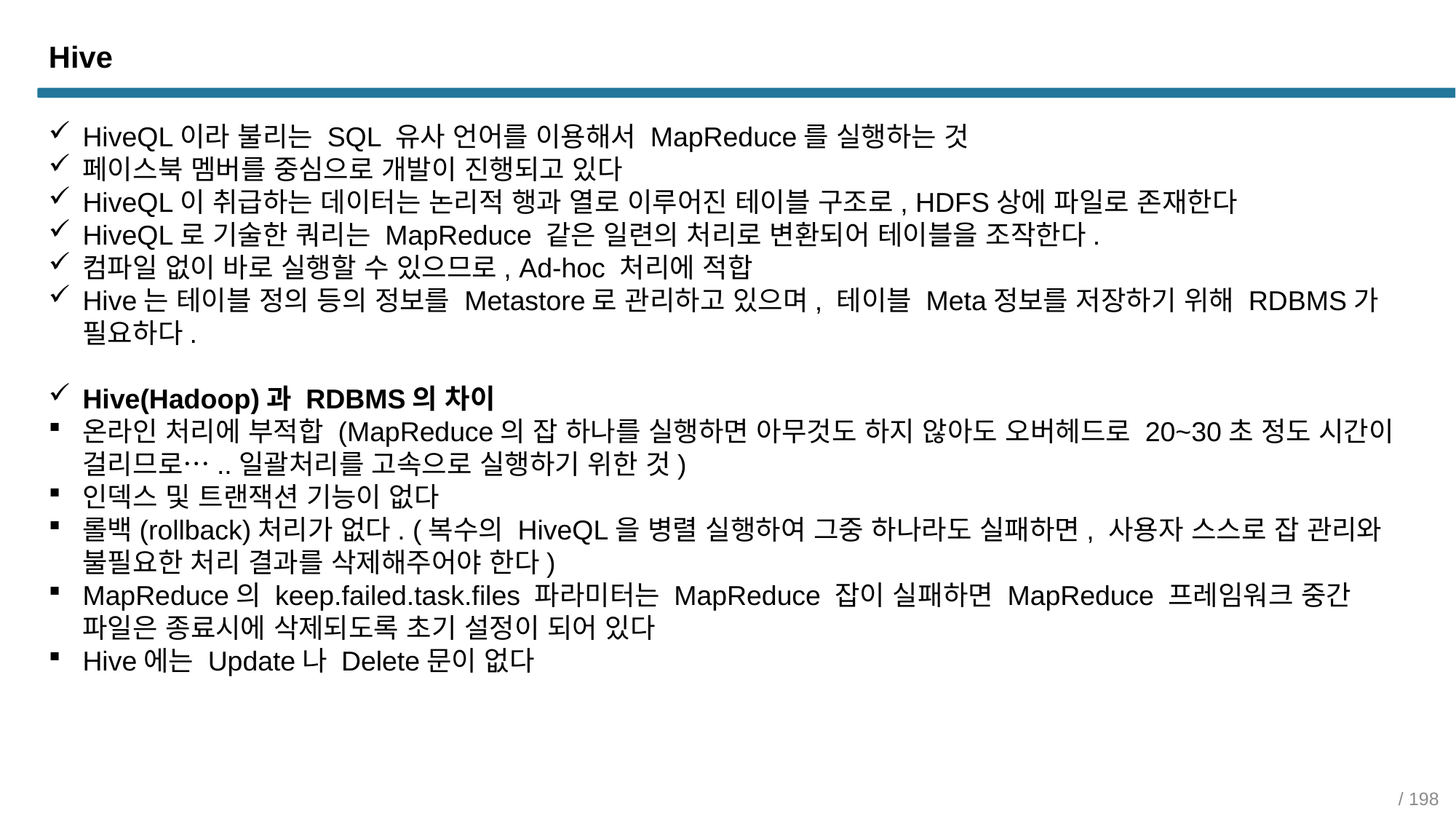

Hive
HiveQL이라 불리는 SQL 유사 언어를 이용해서 MapReduce를 실행하는 것
페이스북 멤버를 중심으로 개발이 진행되고 있다
HiveQL이 취급하는 데이터는 논리적 행과 열로 이루어진 테이블 구조로, HDFS상에 파일로 존재한다
HiveQL로 기술한 쿼리는 MapReduce 같은 일련의 처리로 변환되어 테이블을 조작한다.
컴파일 없이 바로 실행할 수 있으므로, Ad-hoc 처리에 적합
Hive는 테이블 정의 등의 정보를 Metastore로 관리하고 있으며, 테이블 Meta정보를 저장하기 위해 RDBMS가 필요하다.

Hive(Hadoop)과 RDBMS의 차이
온라인 처리에 부적합 (MapReduce의 잡 하나를 실행하면 아무것도 하지 않아도 오버헤드로 20~30초 정도 시간이 걸리므로…..일괄처리를 고속으로 실행하기 위한 것)
인덱스 및 트랜잭션 기능이 없다
롤백(rollback)처리가 없다. (복수의 HiveQL을 병렬 실행하여 그중 하나라도 실패하면, 사용자 스스로 잡 관리와 불필요한 처리 결과를 삭제해주어야 한다)
MapReduce의 keep.failed.task.files 파라미터는 MapReduce 잡이 실패하면 MapReduce 프레임워크 중간 파일은 종료시에 삭제되도록 초기 설정이 되어 있다
Hive에는 Update나 Delete문이 없다

/ 198